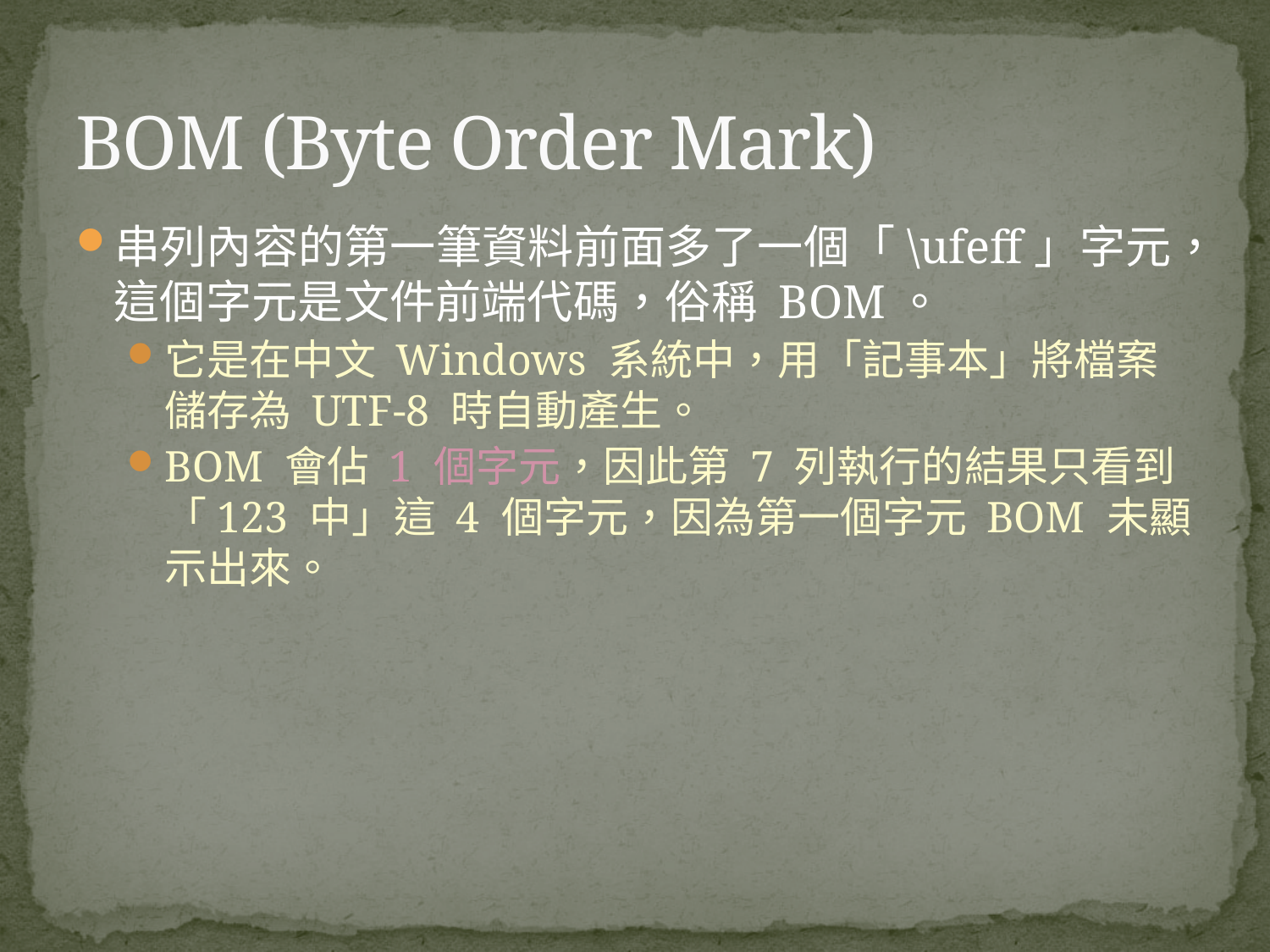

216
# BOM (Byte Order Mark)
串列內容的第一筆資料前面多了一個「\ufeff」字元，這個字元是文件前端代碼，俗稱 BOM。
它是在中文 Windows 系統中，用「記事本」將檔案儲存為 UTF-8 時自動產生。
BOM 會佔 1 個字元，因此第 7 列執行的結果只看到「123 中」這 4 個字元，因為第一個字元 BOM 未顯示出來。